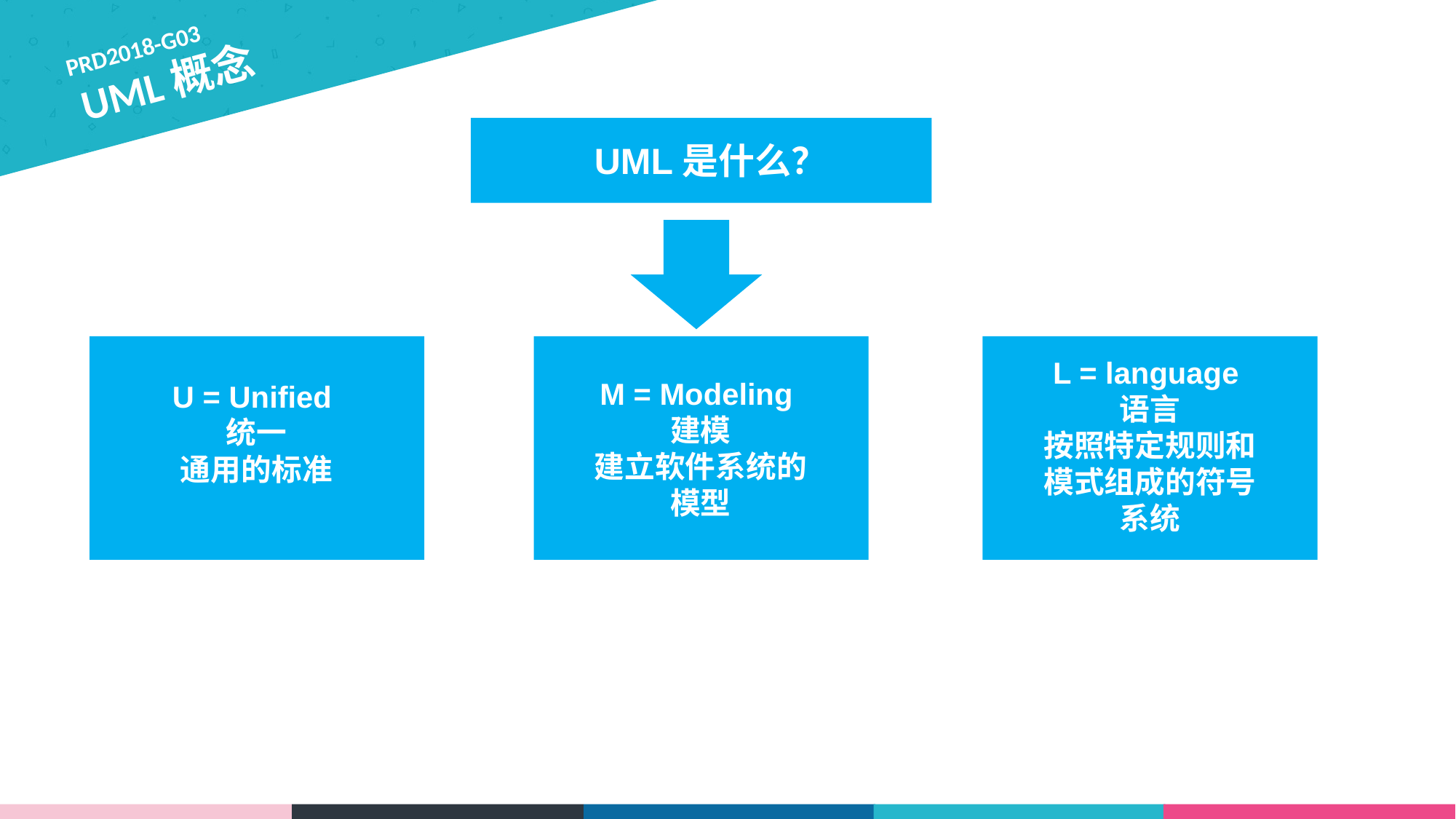

PRD2018-G03
 UML概念

UML是什么？

U = Unified
统一
通用的标准

M = Modeling
建模
建立软件系统的模型

L = language
语言
按照特定规则和模式组成的符号系统